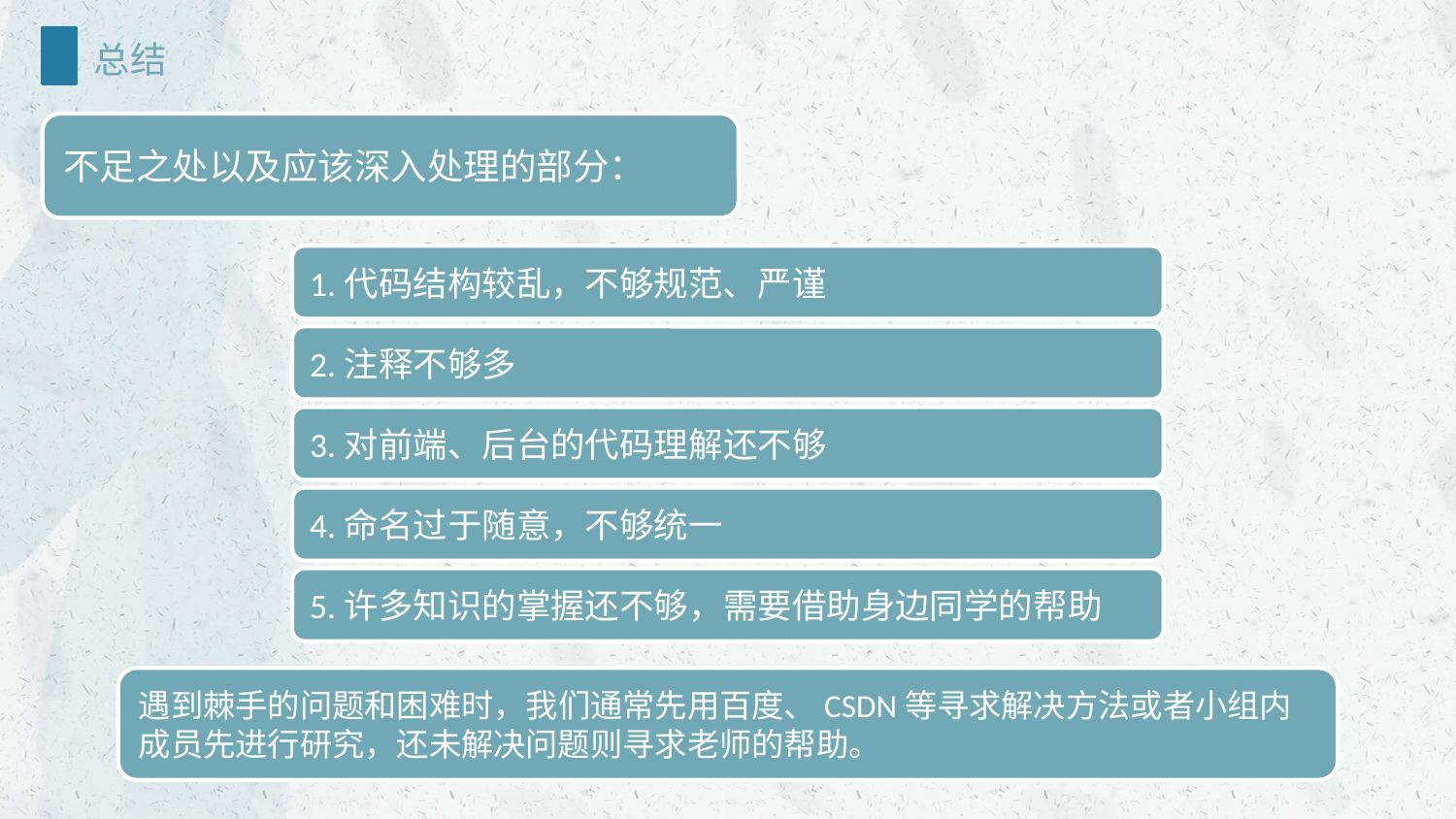

总结

不足之处以及应该深入处理的部分：
1.代码结构较乱，不够规范、严谨
2.注释不够多
3.对前端、后台的代码理解还不够
4.命名过于随意，不够统一
5.许多知识的掌握还不够，需要借助身边同学的帮助
遇到棘手的问题和困难时，我们通常先用百度、CSDN等寻求解决方法或者小组内成员先进行研究，还未解决问题则寻求老师的帮助。